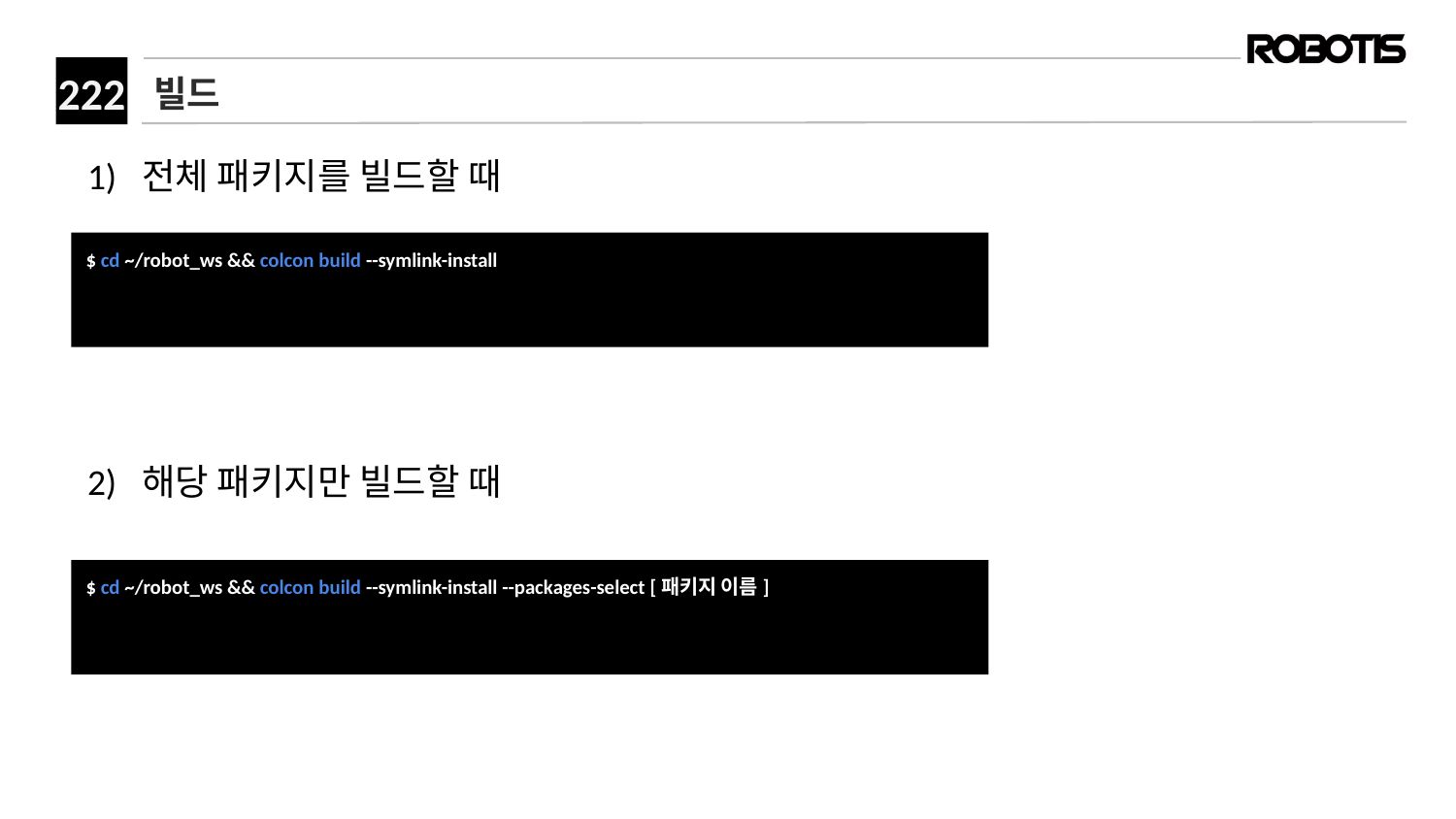

# 빌드
전체 패키지를 빌드할 때

해당 패키지만 빌드할 때
﻿$ cd ~/robot_ws && colcon build --symlink-install
﻿$ cd ~/robot_ws && colcon build --symlink-install --packages-select [패키지 이름]